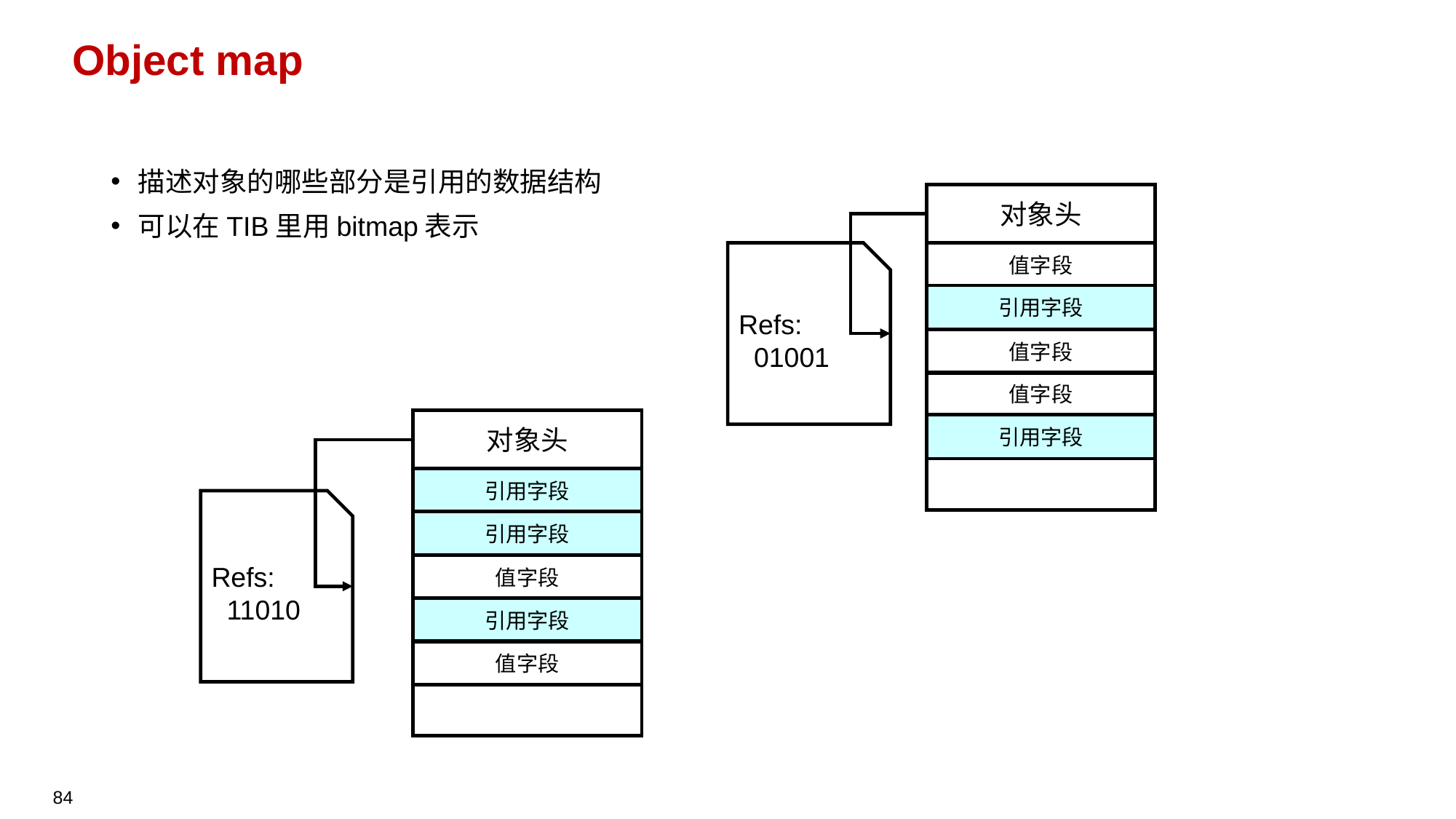

# Object map
描述对象的哪些部分是引用的数据结构
可以在TIB里用bitmap表示

对象头
Refs:
  01001
值字段
引用字段
值字段
值字段

对象头
引用字段
引用字段
Refs:
  11010
引用字段
值字段
引用字段
值字段